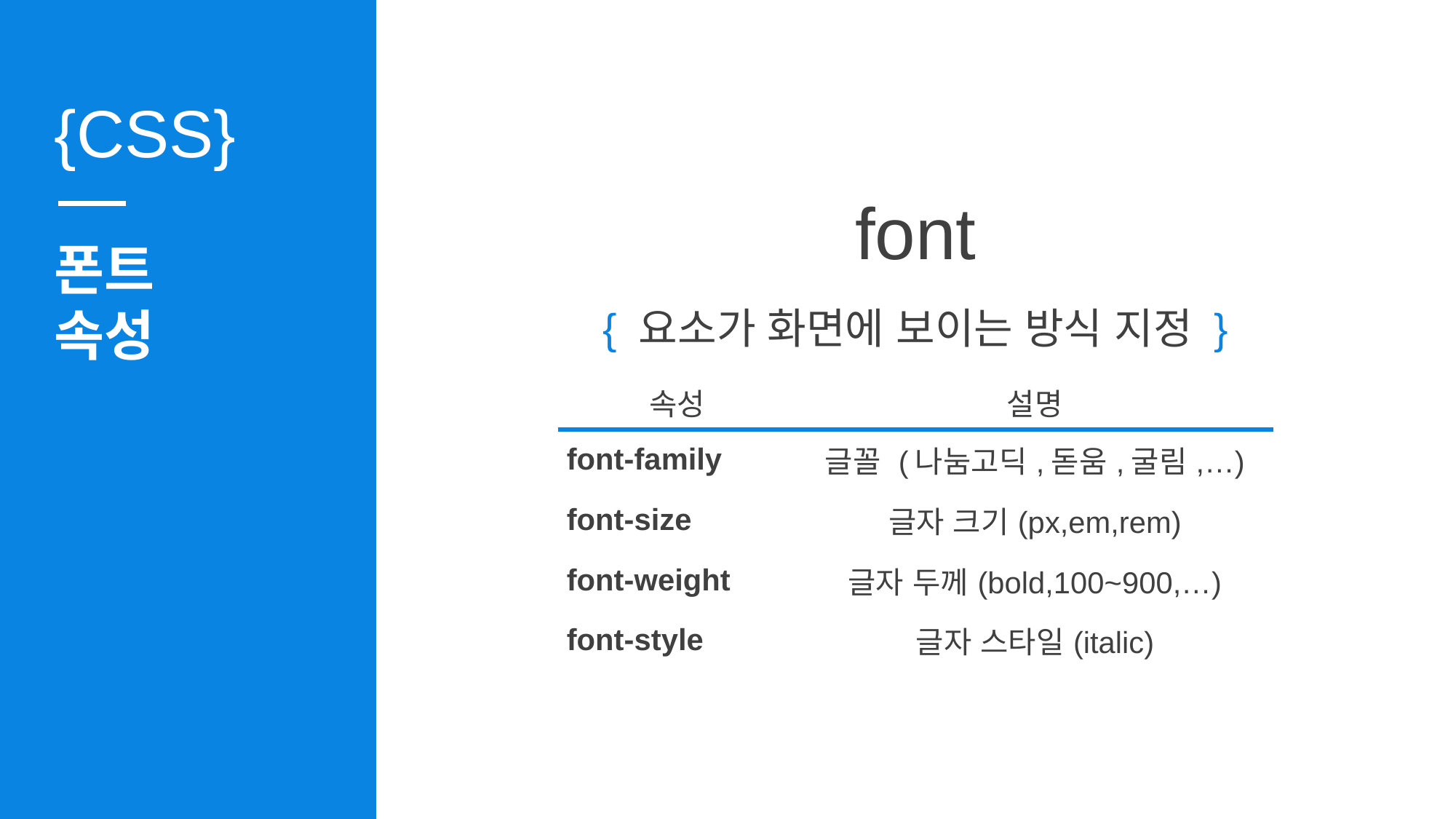

font
폰트
속성
{ 요소가 화면에 보이는 방식 지정 }
| 속성 | 설명 |
| --- | --- |
| font-family | 글꼴 (나눔고딕,돋움,굴림,…) |
| font-size | 글자 크기(px,em,rem) |
| font-weight | 글자 두께(bold,100~900,…) |
| font-style | 글자 스타일(italic) |